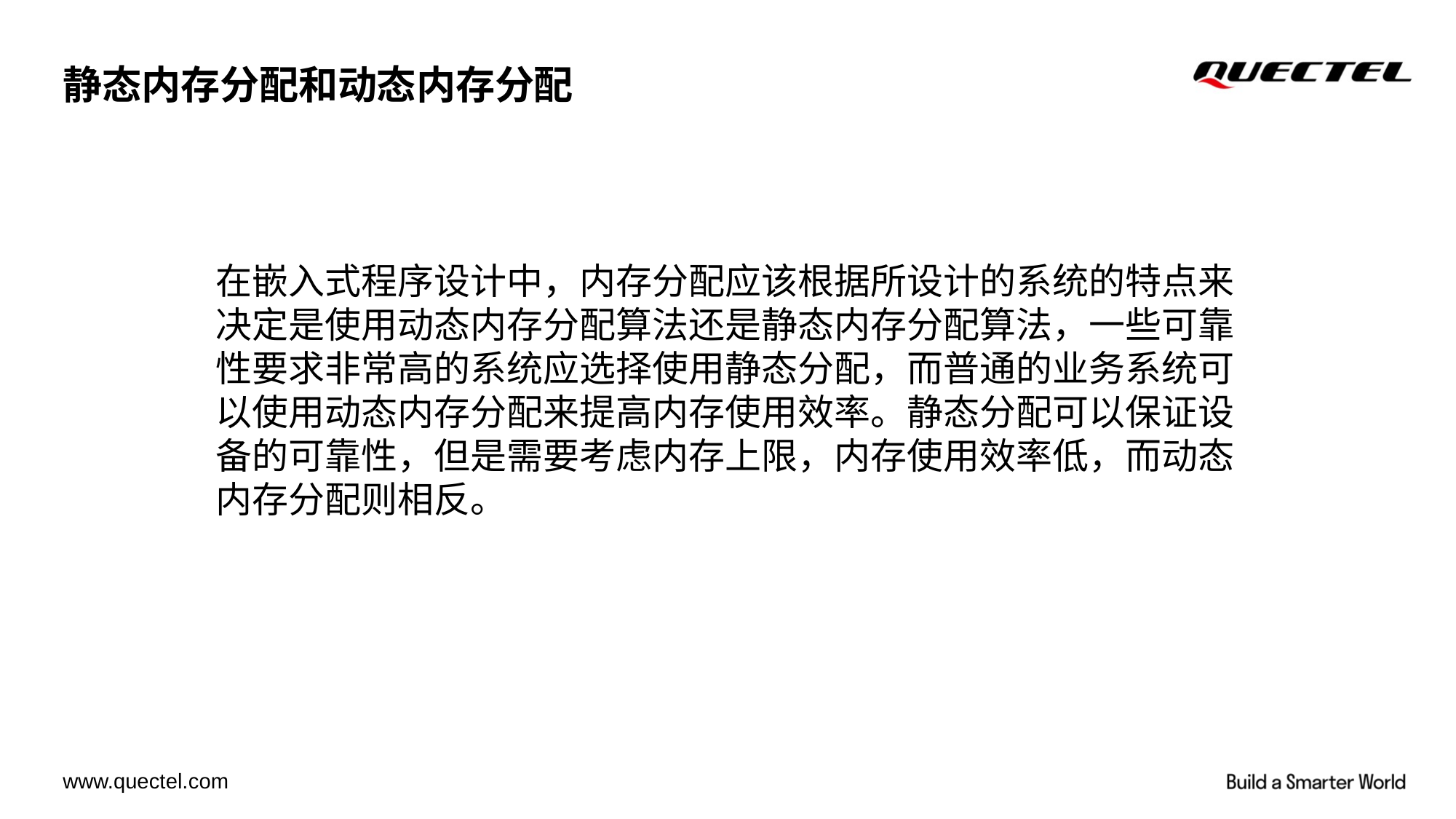

# 静态内存分配和动态内存分配
在嵌入式程序设计中，内存分配应该根据所设计的系统的特点来决定是使用动态内存分配算法还是静态内存分配算法，一些可靠性要求非常高的系统应选择使用静态分配，而普通的业务系统可以使用动态内存分配来提高内存使用效率。静态分配可以保证设备的可靠性，但是需要考虑内存上限，内存使用效率低，而动态内存分配则相反。